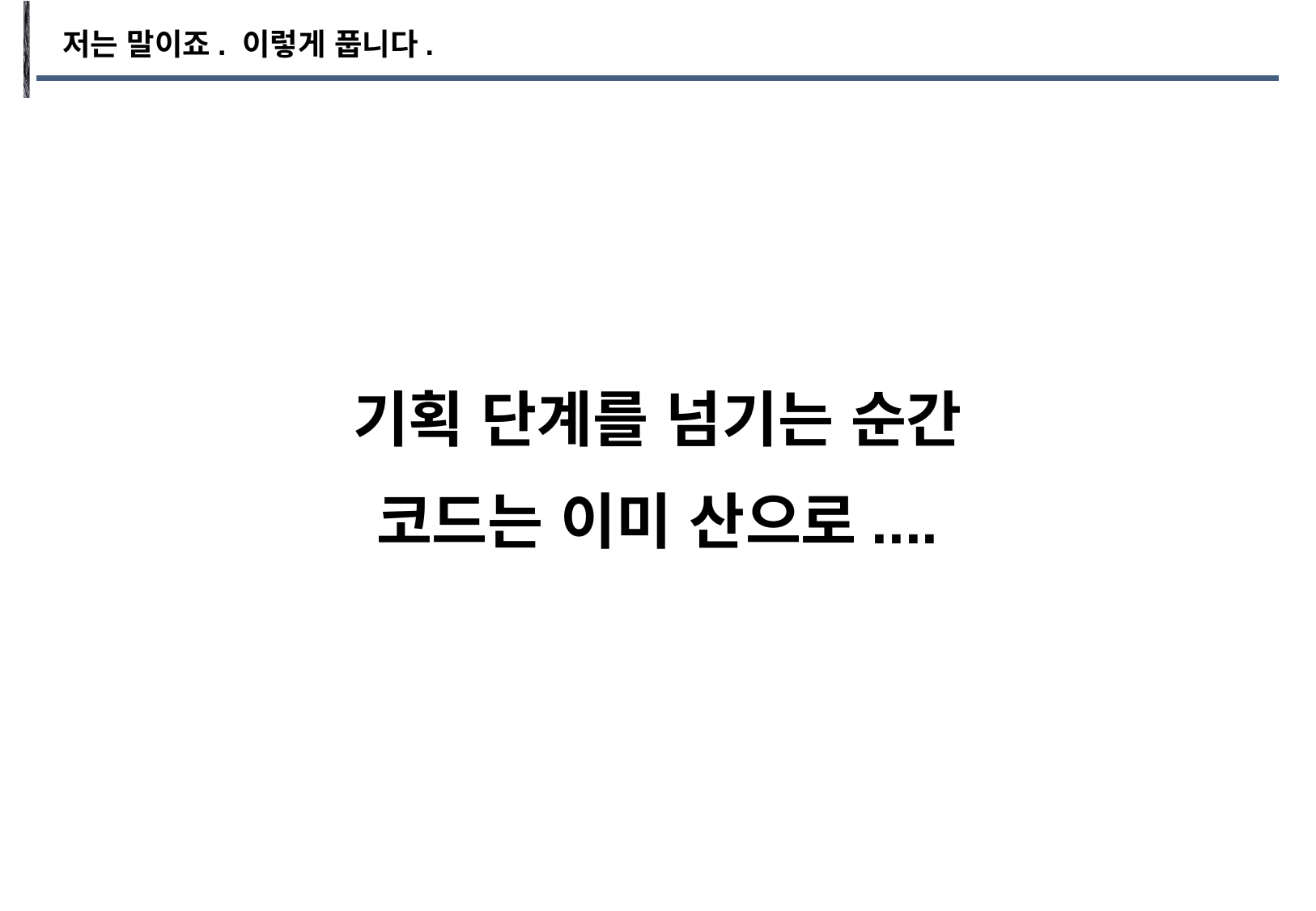

저는 말이죠. 이렇게 풉니다.

기획 단계를 넘기는 순간
코드는 이미 산으로....